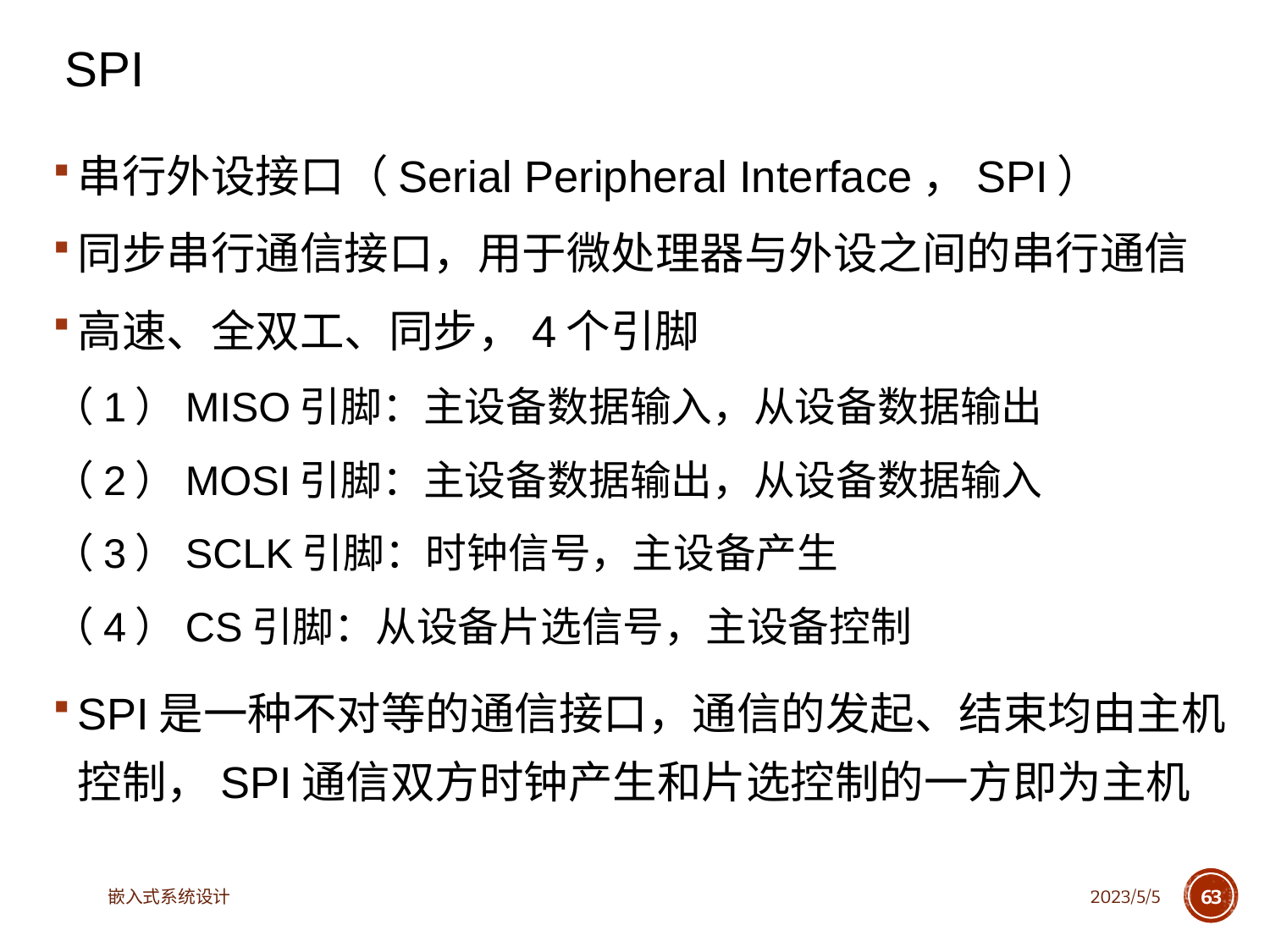

# SPI
串行外设接口（Serial Peripheral Interface，SPI）
同步串行通信接口，用于微处理器与外设之间的串行通信
高速、全双工、同步，4个引脚
（1）MISO引脚：主设备数据输入，从设备数据输出
（2）MOSI引脚：主设备数据输出，从设备数据输入
（3）SCLK引脚：时钟信号，主设备产生
（4）CS引脚：从设备片选信号，主设备控制
SPI是一种不对等的通信接口，通信的发起、结束均由主机控制，SPI通信双方时钟产生和片选控制的一方即为主机
嵌入式系统设计
2023/5/5
63